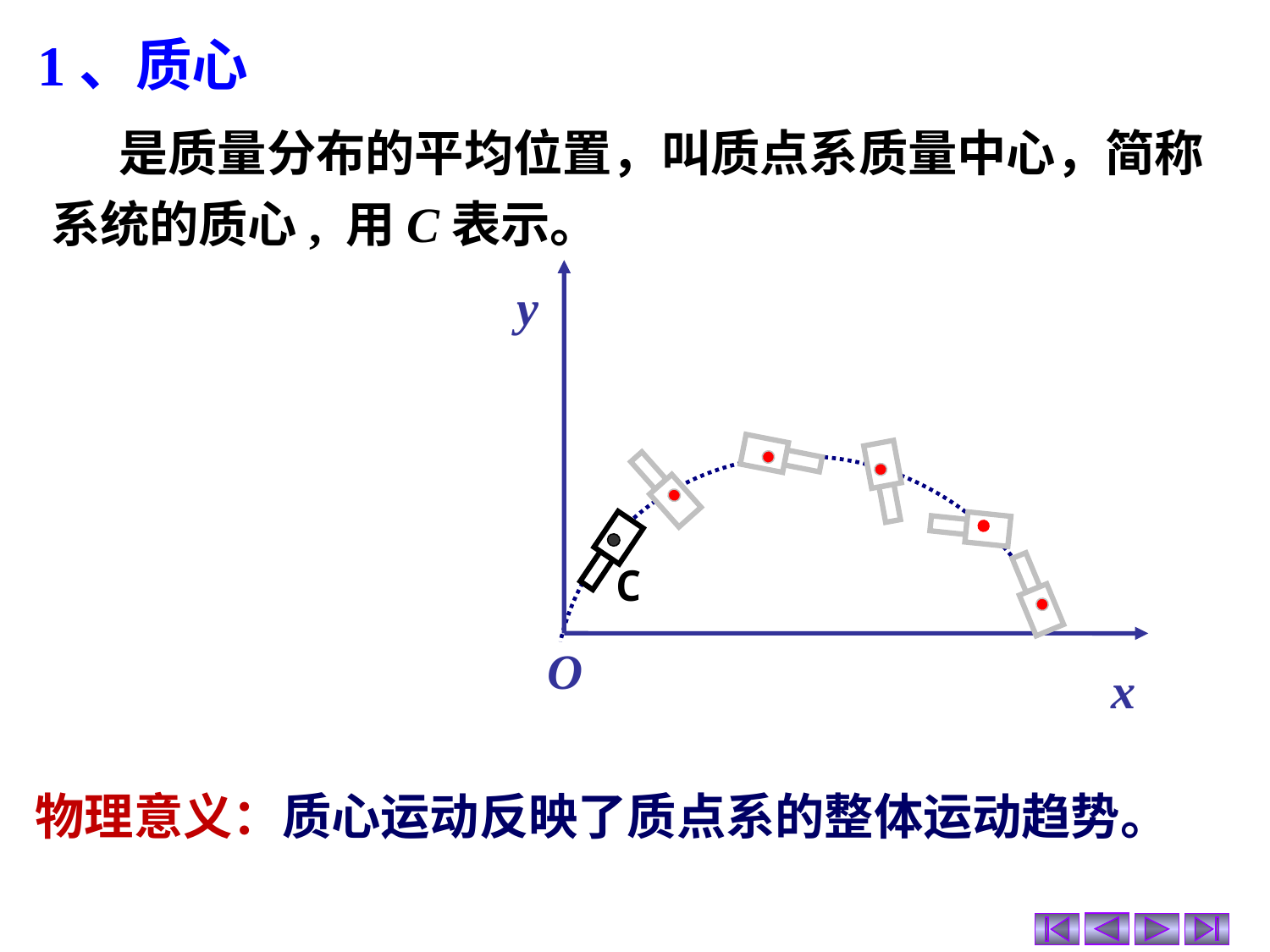

1、质心
     是质量分布的平均位置，叫质点系质量中心，简称系统的质心, 用C表示。

y

C

O
x
物理意义：质心运动反映了质点系的整体运动趋势。